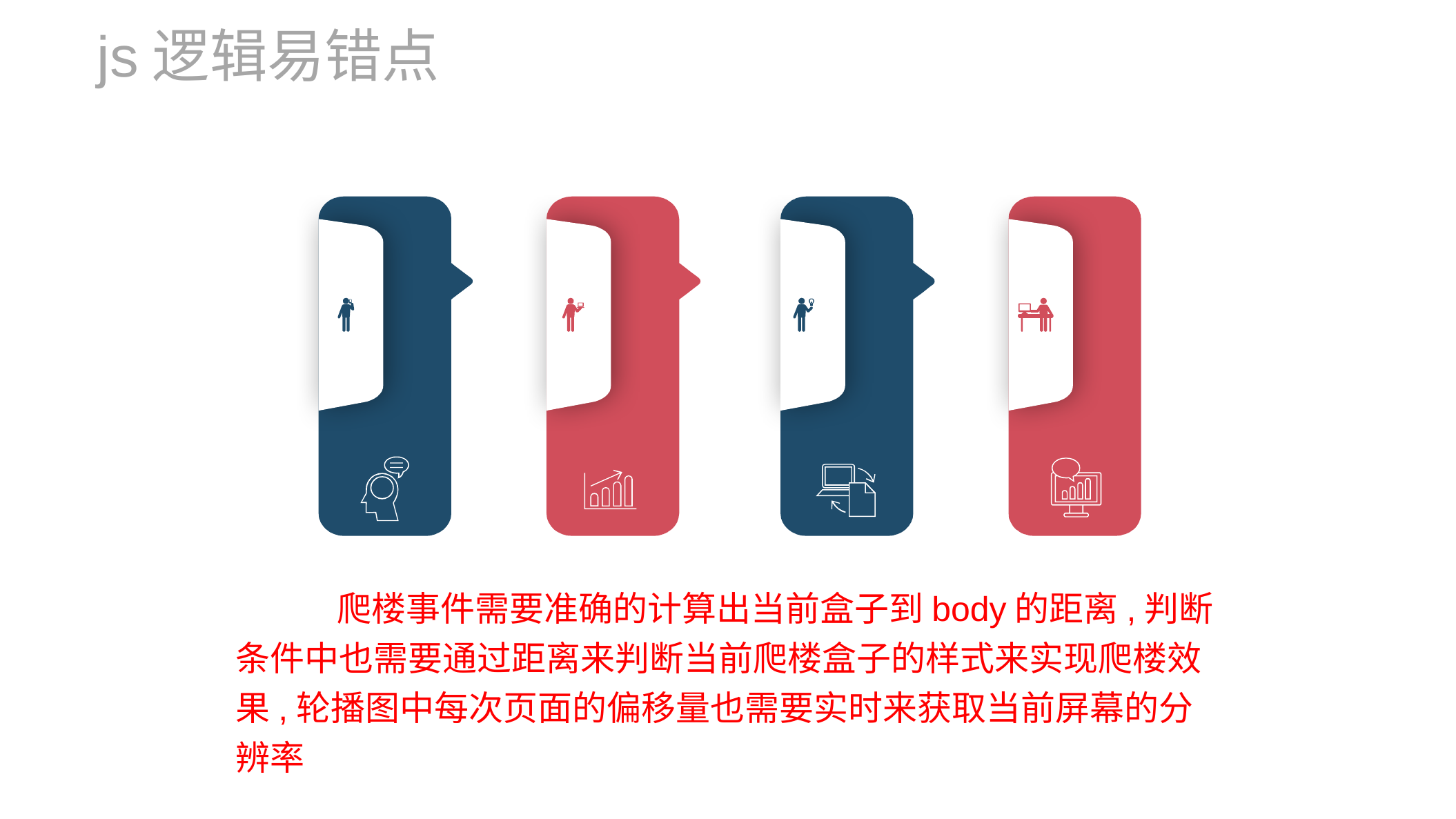

js逻辑易错点

            爬楼事件需要准确的计算出当前盒子到body的距离,判断条件中也需要通过距离来判断当前爬楼盒子的样式来实现爬楼效果,轮播图中每次页面的偏移量也需要实时来获取当前屏幕的分辨率